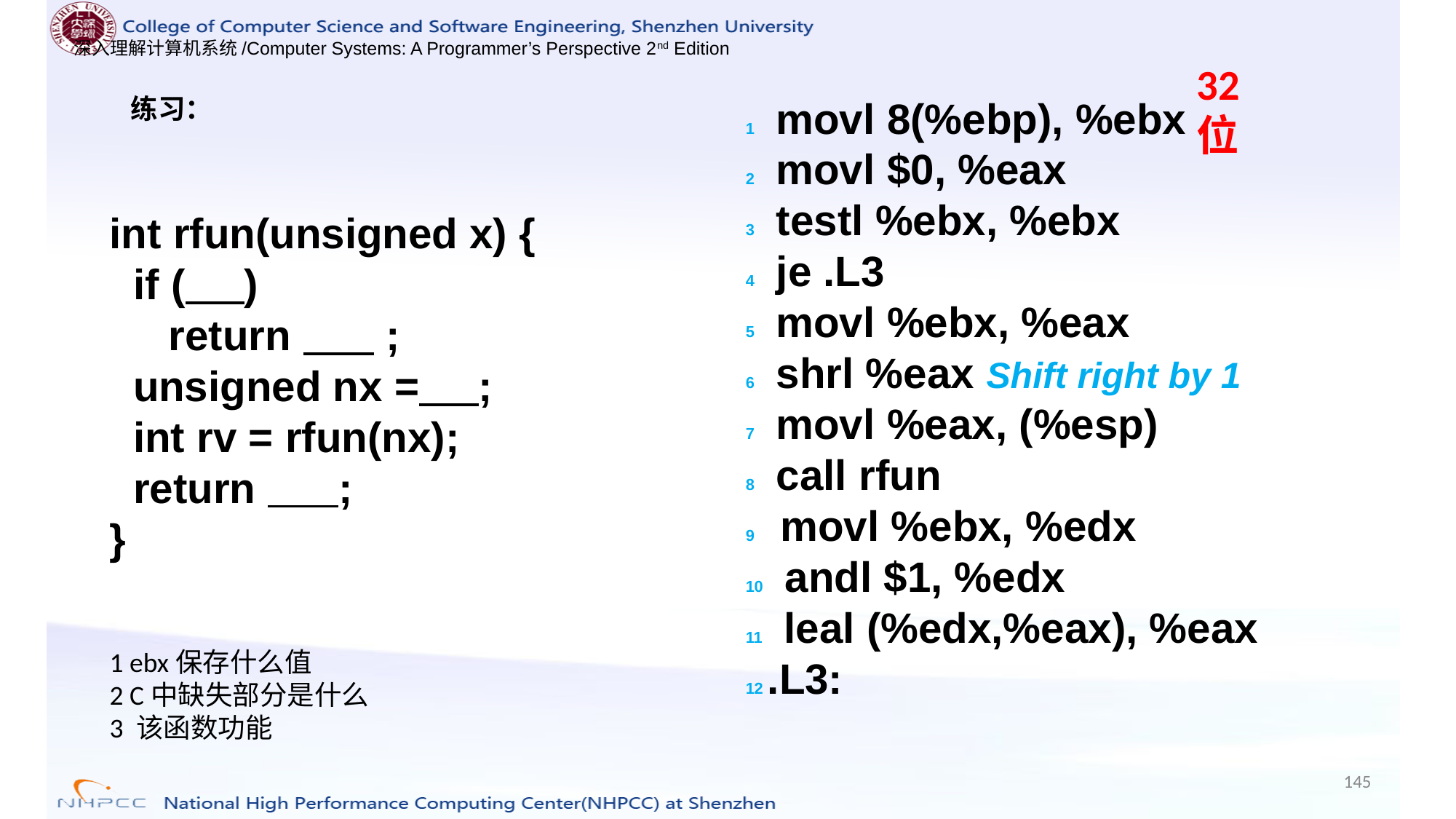

32位
练习：
1     movl 8(%ebp), %ebx
2     movl $0, %eax
3     testl %ebx, %ebx
4     je .L3
5     movl %ebx, %eax
6     shrl %eax Shift right by 1
7     movl %eax, (%esp)
8     call rfun
9      movl %ebx, %edx
10     andl $1, %edx
11     leal (%edx,%eax), %eax
12 .L3:

int rfun(unsigned x) {
  if (     )
     return        ;
  unsigned nx =     ;
  int rv = rfun(nx);
  return       ;
}
1 ebx保存什么值
2 C中缺失部分是什么
3 该函数功能
145